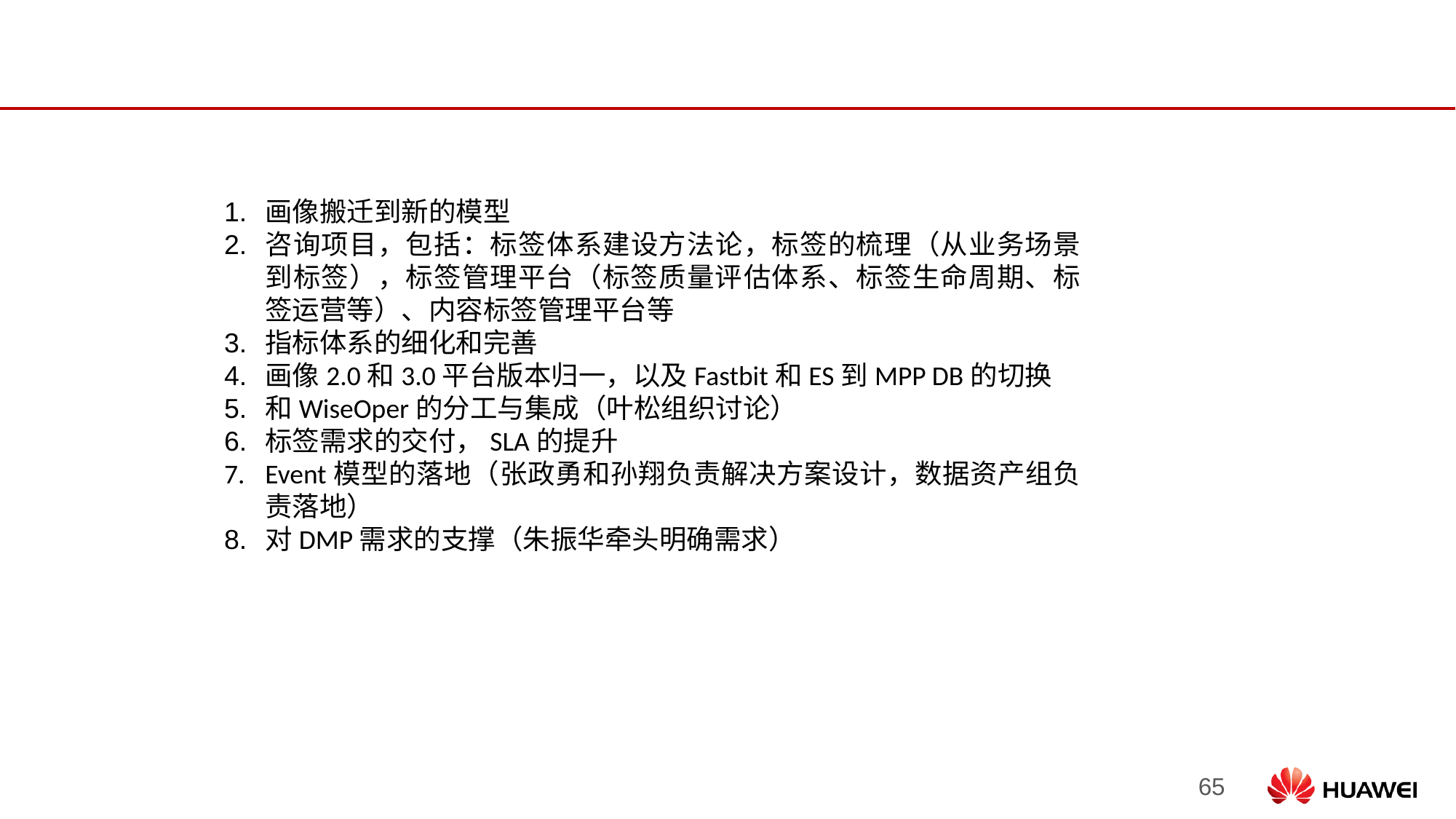

#
画像搬迁到新的模型
咨询项目，包括：标签体系建设方法论，标签的梳理（从业务场景到标签），标签管理平台（标签质量评估体系、标签生命周期、标签运营等）、内容标签管理平台等
指标体系的细化和完善
画像2.0和3.0平台版本归一，以及Fastbit和ES到MPP DB的切换
和WiseOper的分工与集成（叶松组织讨论）
标签需求的交付，SLA的提升
Event模型的落地（张政勇和孙翔负责解决方案设计，数据资产组负责落地）
对DMP需求的支撑（朱振华牵头明确需求）